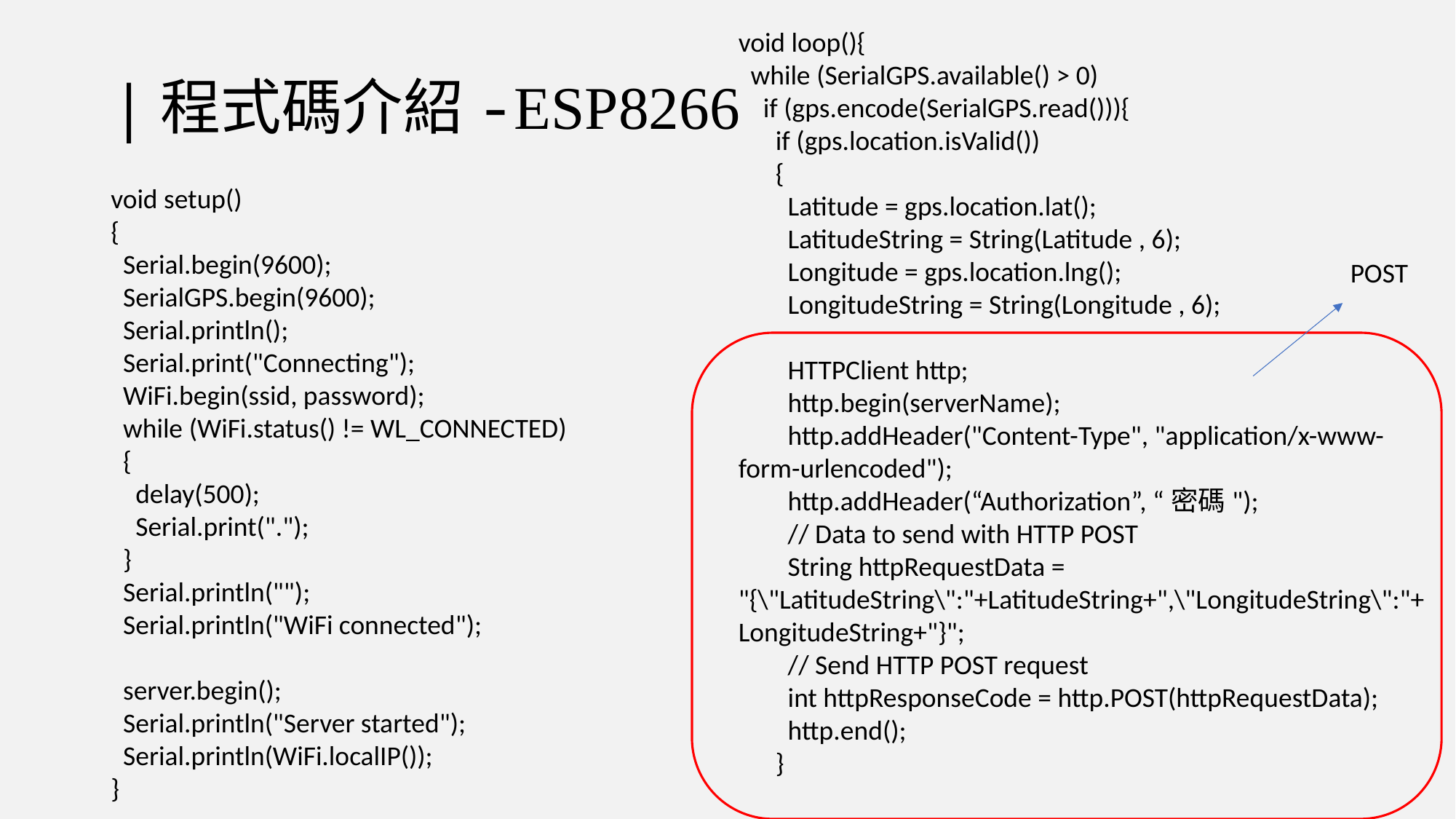

void loop(){
  while (SerialGPS.available() > 0)
    if (gps.encode(SerialGPS.read())){
      if (gps.location.isValid())
      {
        Latitude = gps.location.lat();
        LatitudeString = String(Latitude , 6);
        Longitude = gps.location.lng();
        LongitudeString = String(Longitude , 6);

        HTTPClient http;
        http.begin(serverName);
        http.addHeader("Content-Type", "application/x-www-form-urlencoded");
        http.addHeader(“Authorization”, “密碼");
        // Data to send with HTTP POST
        String httpRequestData = "{\"LatitudeString\":"+LatitudeString+",\"LongitudeString\":"+ LongitudeString+"}";
        // Send HTTP POST request
        int httpResponseCode = http.POST(httpRequestData);
        http.end();
      }

# |程式碼介紹-ESP8266
void setup()
{
  Serial.begin(9600);
  SerialGPS.begin(9600);
  Serial.println();
  Serial.print("Connecting");
  WiFi.begin(ssid, password);
  while (WiFi.status() != WL_CONNECTED)
  {
    delay(500);
    Serial.print(".");
  }
  Serial.println("");
  Serial.println("WiFi connected");

  server.begin();
  Serial.println("Server started");
  Serial.println(WiFi.localIP());
}

POST